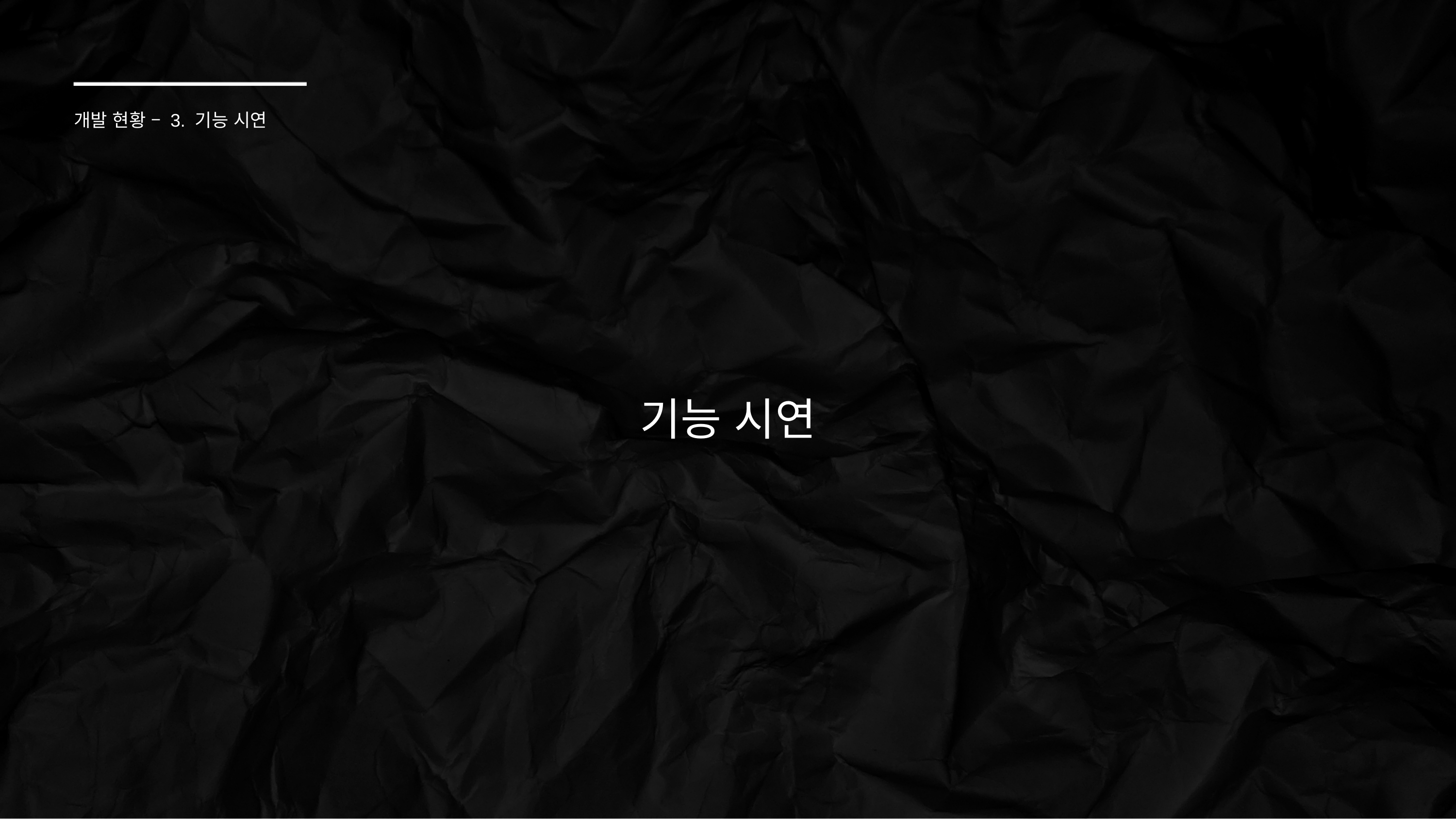

개발 현황 – 3. 기능 시연
기능 시연